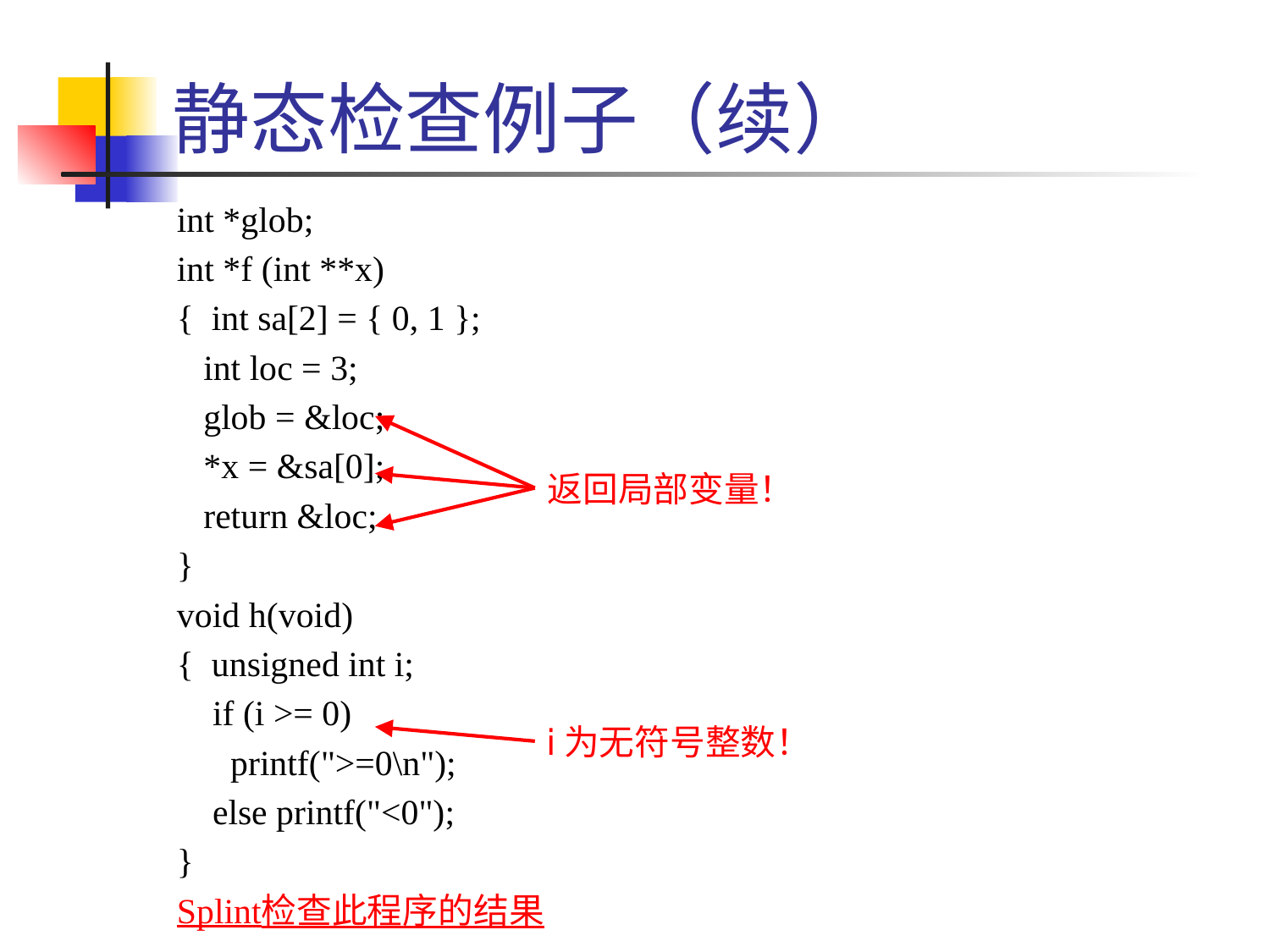

# 静态检查例子（续）
int *glob;
int *f (int **x)
{  int sa[2] = { 0, 1 };
   int loc = 3;
   glob = &loc;
   *x = &sa[0];
   return &loc;
}
void h(void)
{  unsigned int i;
    if (i >= 0)
      printf(">=0\n");
    else printf("<0");
}
Splint检查此程序的结果
返回局部变量！
i为无符号整数！